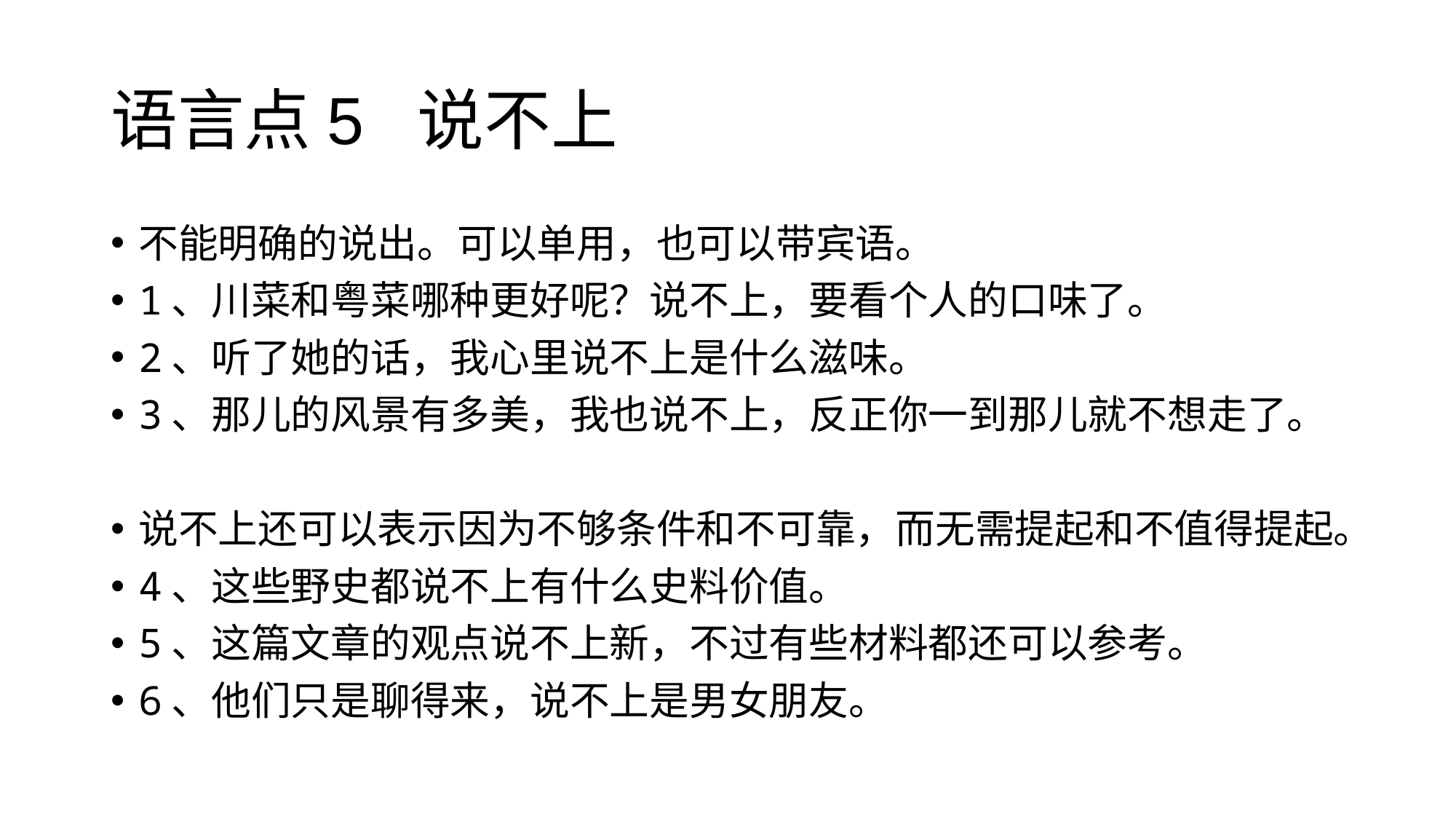

# 语言点5  说不上
不能明确的说出。可以单用，也可以带宾语。
1、川菜和粤菜哪种更好呢？说不上，要看个人的口味了。
2、听了她的话，我心里说不上是什么滋味。
3、那儿的风景有多美，我也说不上，反正你一到那儿就不想走了。

说不上还可以表示因为不够条件和不可靠，而无需提起和不值得提起。
4、这些野史都说不上有什么史料价值。
5、这篇文章的观点说不上新，不过有些材料都还可以参考。
6、他们只是聊得来，说不上是男女朋友。